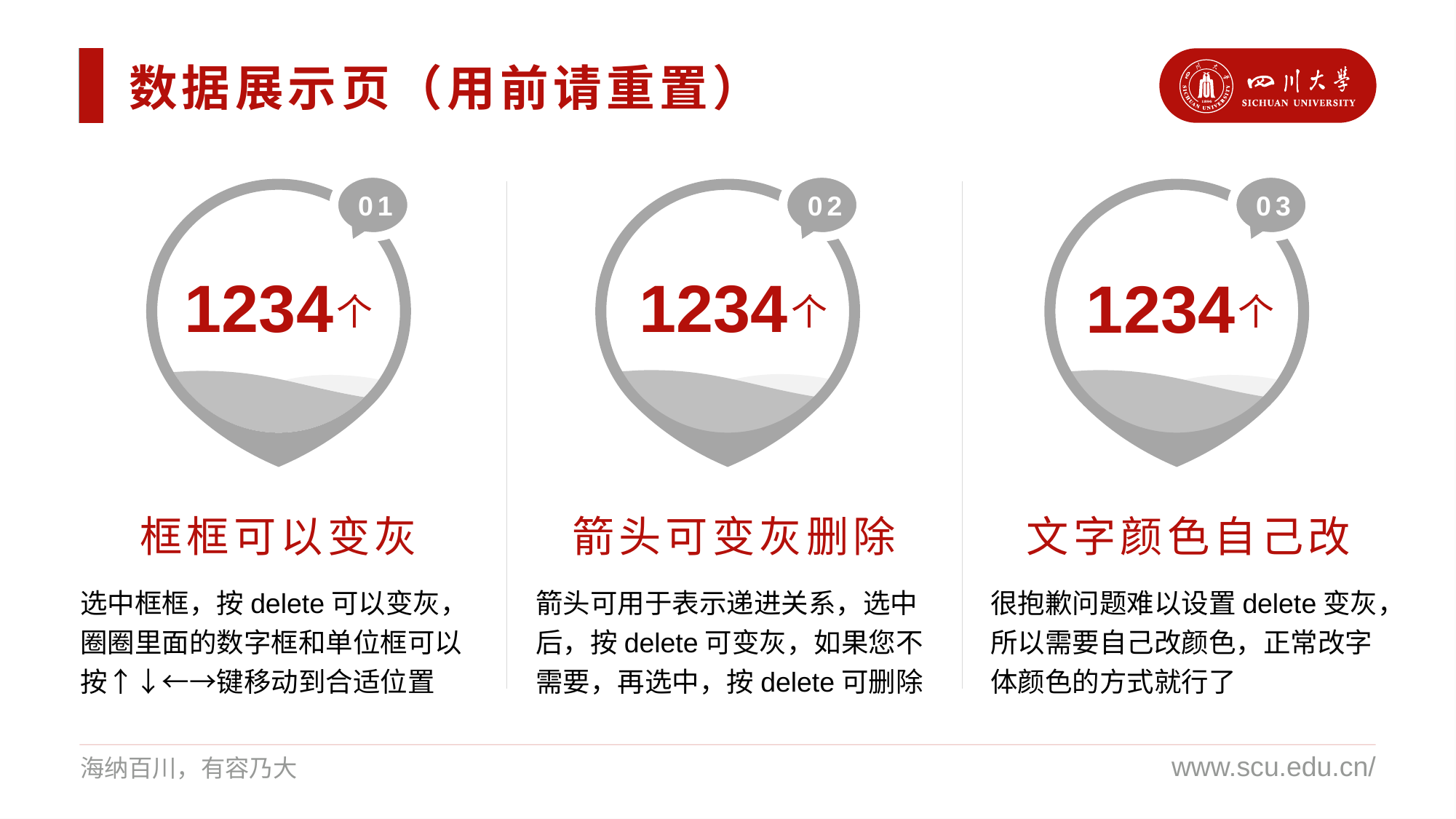

数据展示页（用前请重置）

01
02
03
1234
1234
1234
个
个
个

框框可以变灰
箭头可变灰删除
文字颜色自己改
选中框框，按delete可以变灰，圈圈里面的数字框和单位框可以按↑↓←→键移动到合适位置
箭头可用于表示递进关系，选中后，按delete可变灰，如果您不需要，再选中，按delete可删除
很抱歉问题难以设置delete变灰，所以需要自己改颜色，正常改字体颜色的方式就行了